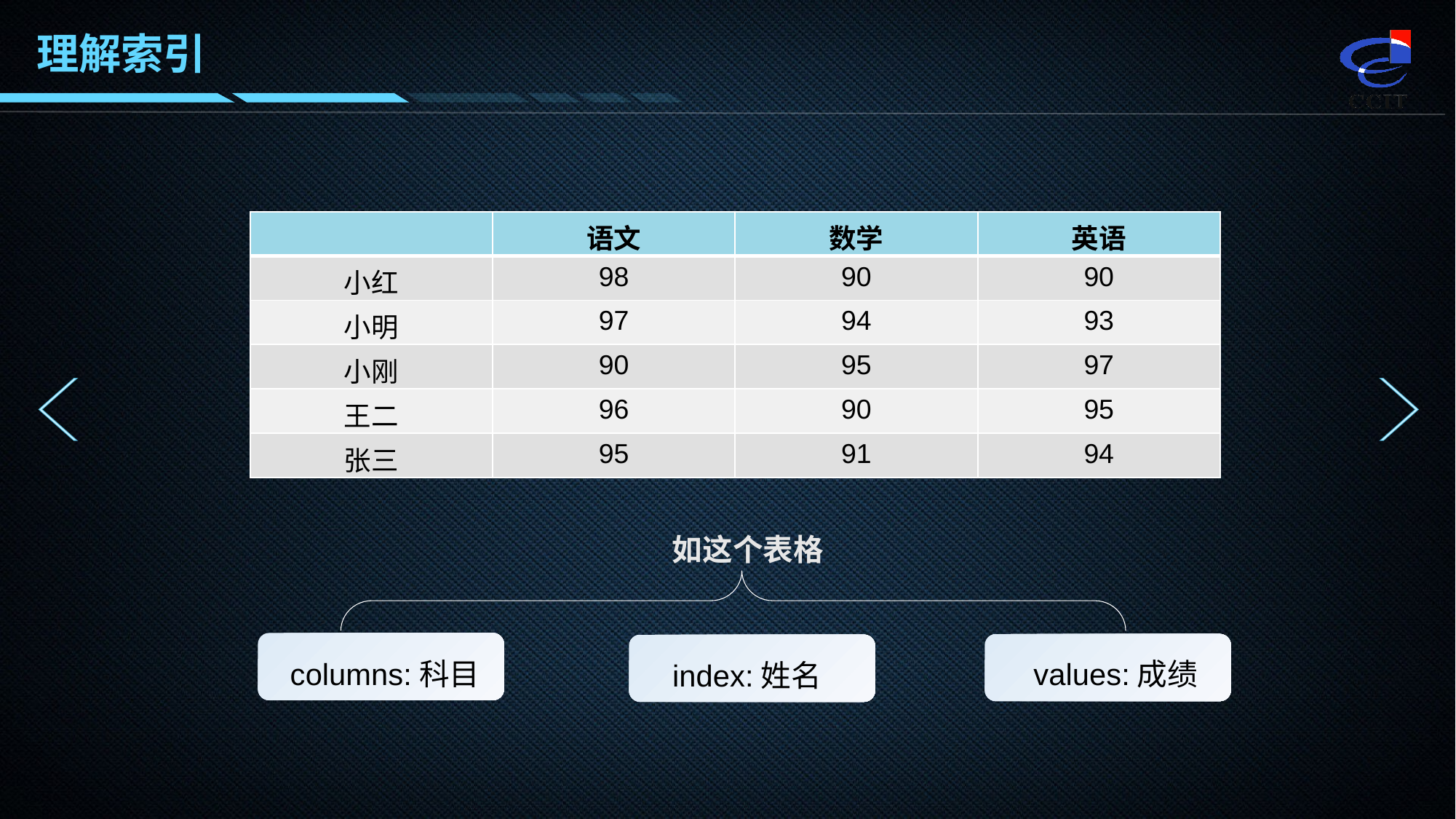

理解索引

|  | 语文 | 数学 | 英语 |
| --- | --- | --- | --- |
| 小红 | 98 | 90 | 90 |
| 小明 | 97 | 94 | 93 |
| 小刚 | 90 | 95 | 97 |
| 王二 | 96 | 90 | 95 |
| 张三 | 95 | 91 | 94 |
如这个表格
columns:科目

values:成绩

index:姓名